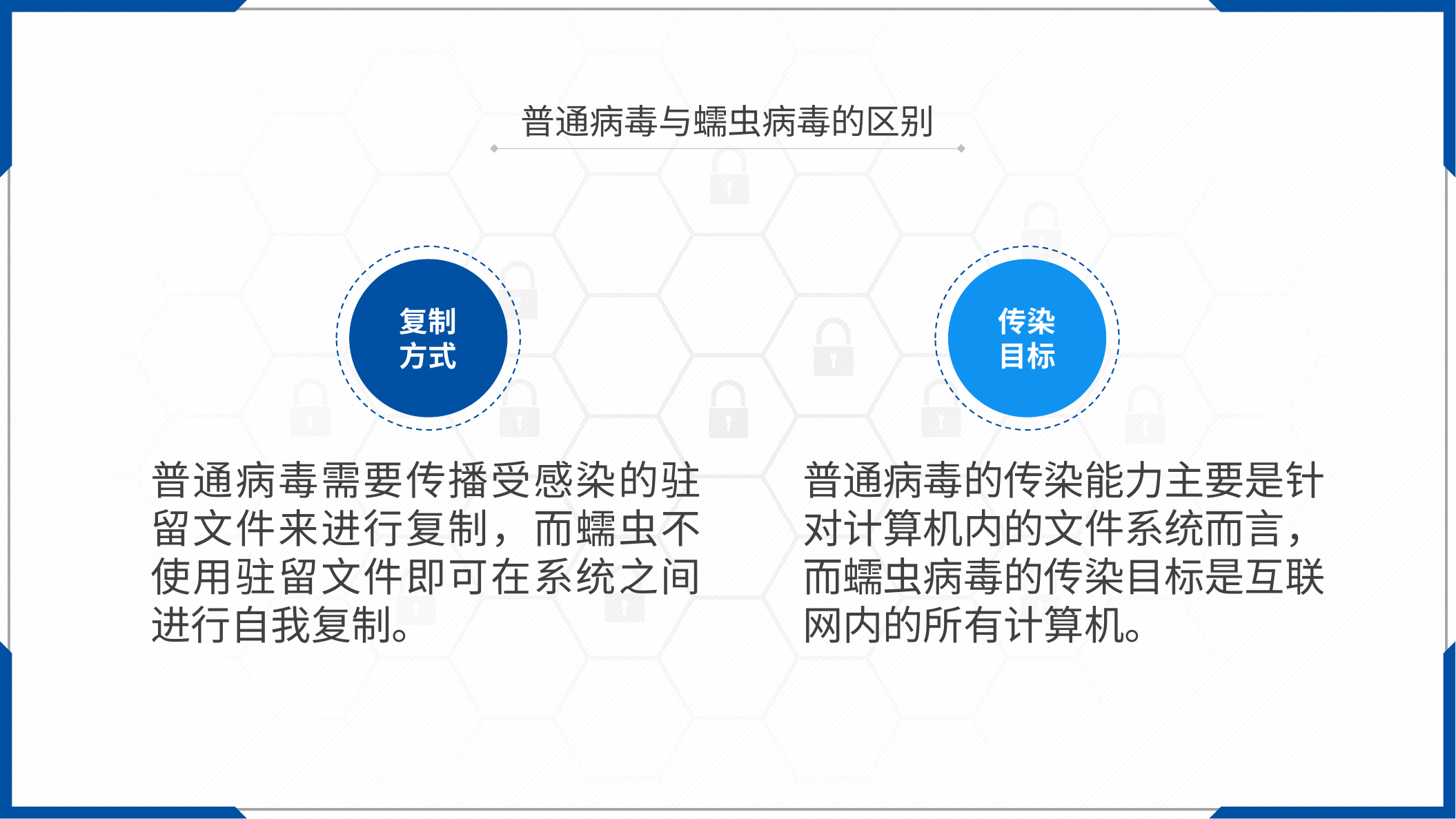

普通病毒与蠕虫病毒的区别

复制方式

传染目标
普通病毒需要传播受感染的驻留文件来进行复制，而蠕虫不使用驻留文件即可在系统之间进行自我复制。
普通病毒的传染能力主要是针对计算机内的文件系统而言，而蠕虫病毒的传染目标是互联网内的所有计算机。